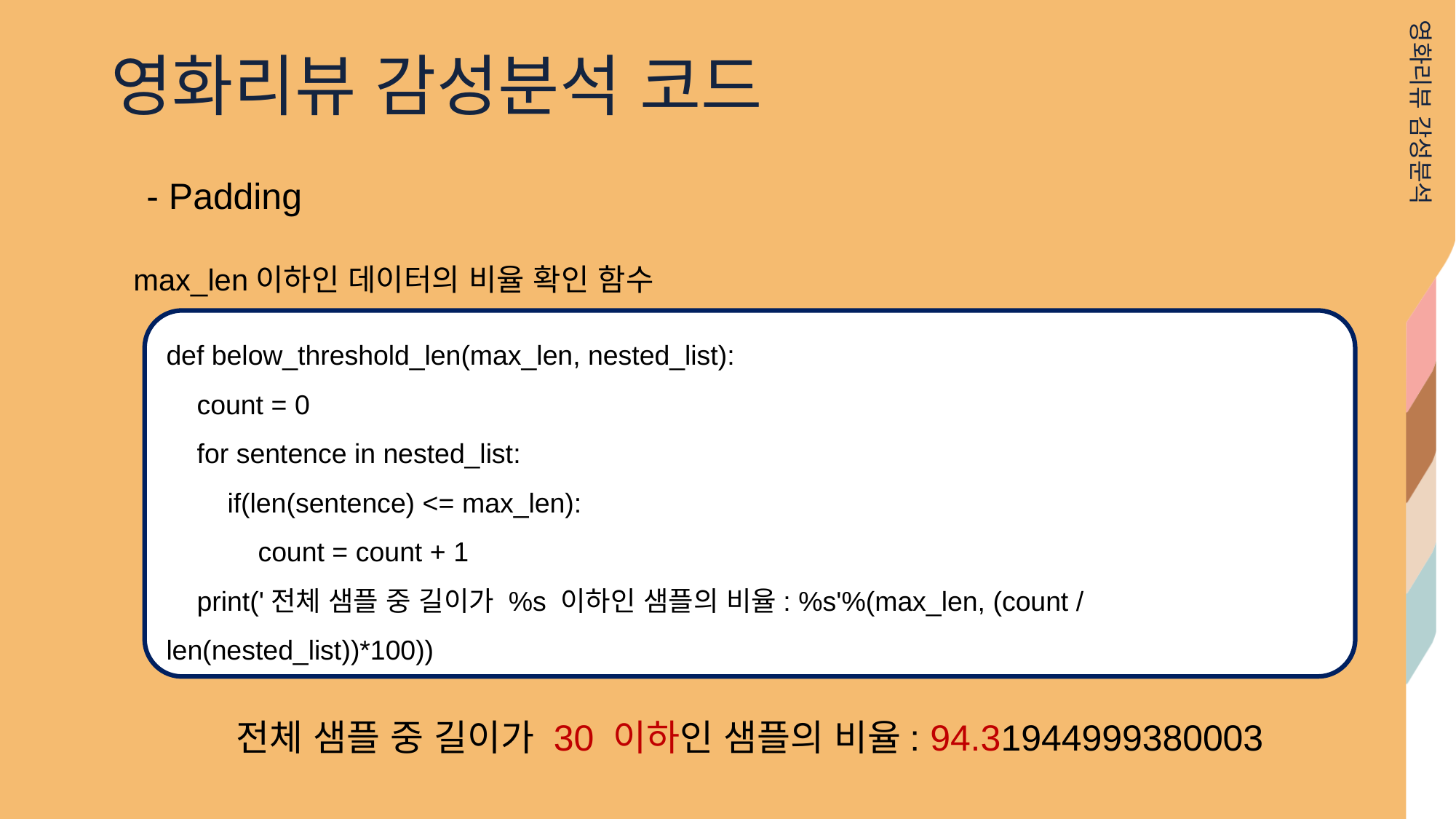

영화리뷰 감성분석 코드
영화리뷰 감성분석
- Padding
 max_len이하인 데이터의 비율 확인 함수

def below_threshold_len(max_len, nested_list):
    count = 0
    for sentence in nested_list:
        if(len(sentence) <= max_len):
            count = count + 1
    print('전체 샘플 중 길이가 %s 이하인 샘플의 비율: %s'%(max_len, (count / len(nested_list))*100))
전체 샘플 중 길이가 30 이하인 샘플의 비율: 94.31944999380003